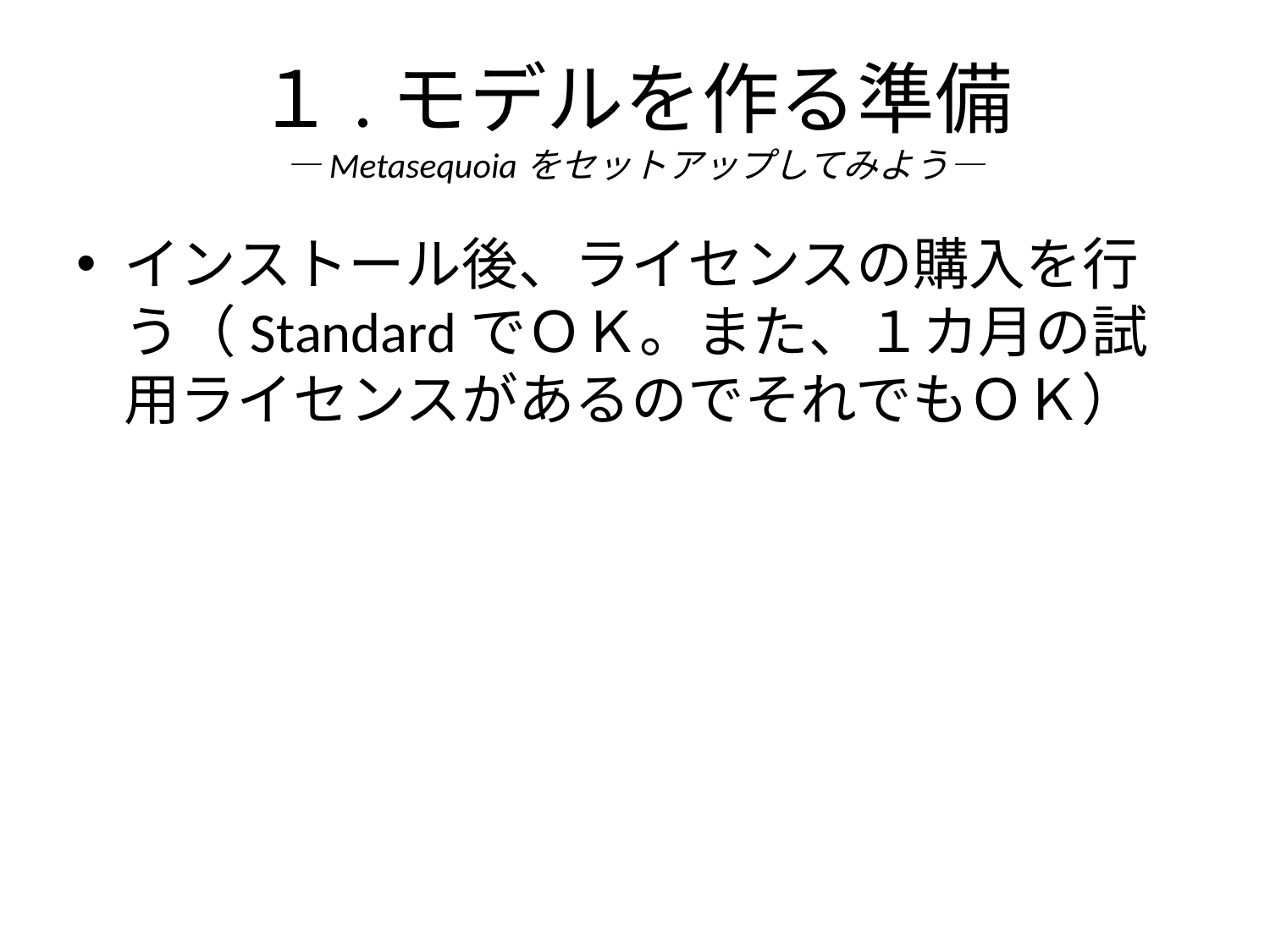

# １.モデルを作る準備 ―Metasequoiaをセットアップしてみよう―
インストール後、ライセンスの購入を行う（StandardでＯＫ。また、１カ月の試用ライセンスがあるのでそれでもＯＫ）